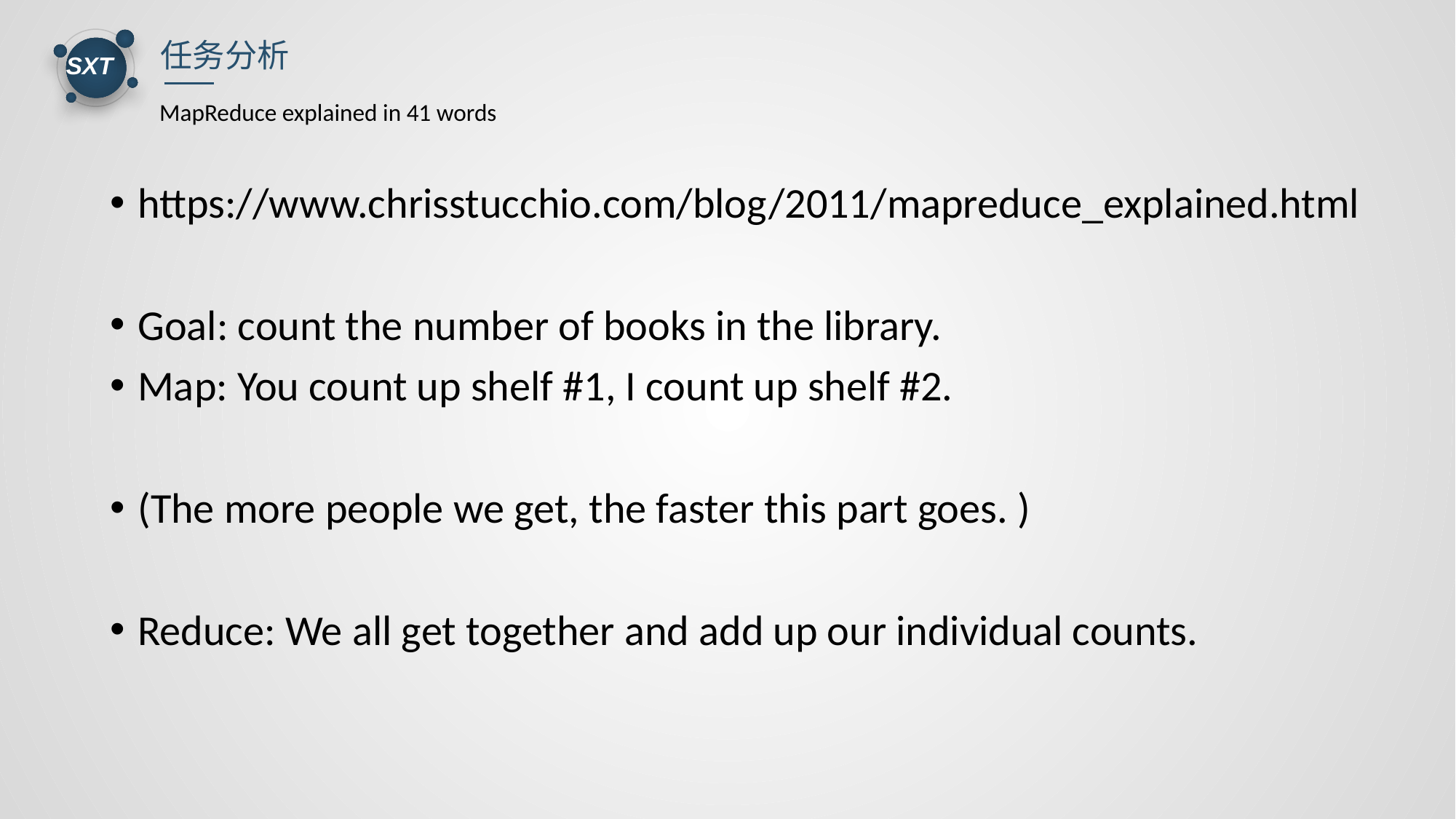

任务分析
MapReduce explained in 41 words
https://www.chrisstucchio.com/blog/2011/mapreduce_explained.html

Goal: count the number of books in the library.
Map: You count up shelf #1, I count up shelf #2.

(The more people we get, the faster this part goes. )

Reduce: We all get together and add up our individual counts.